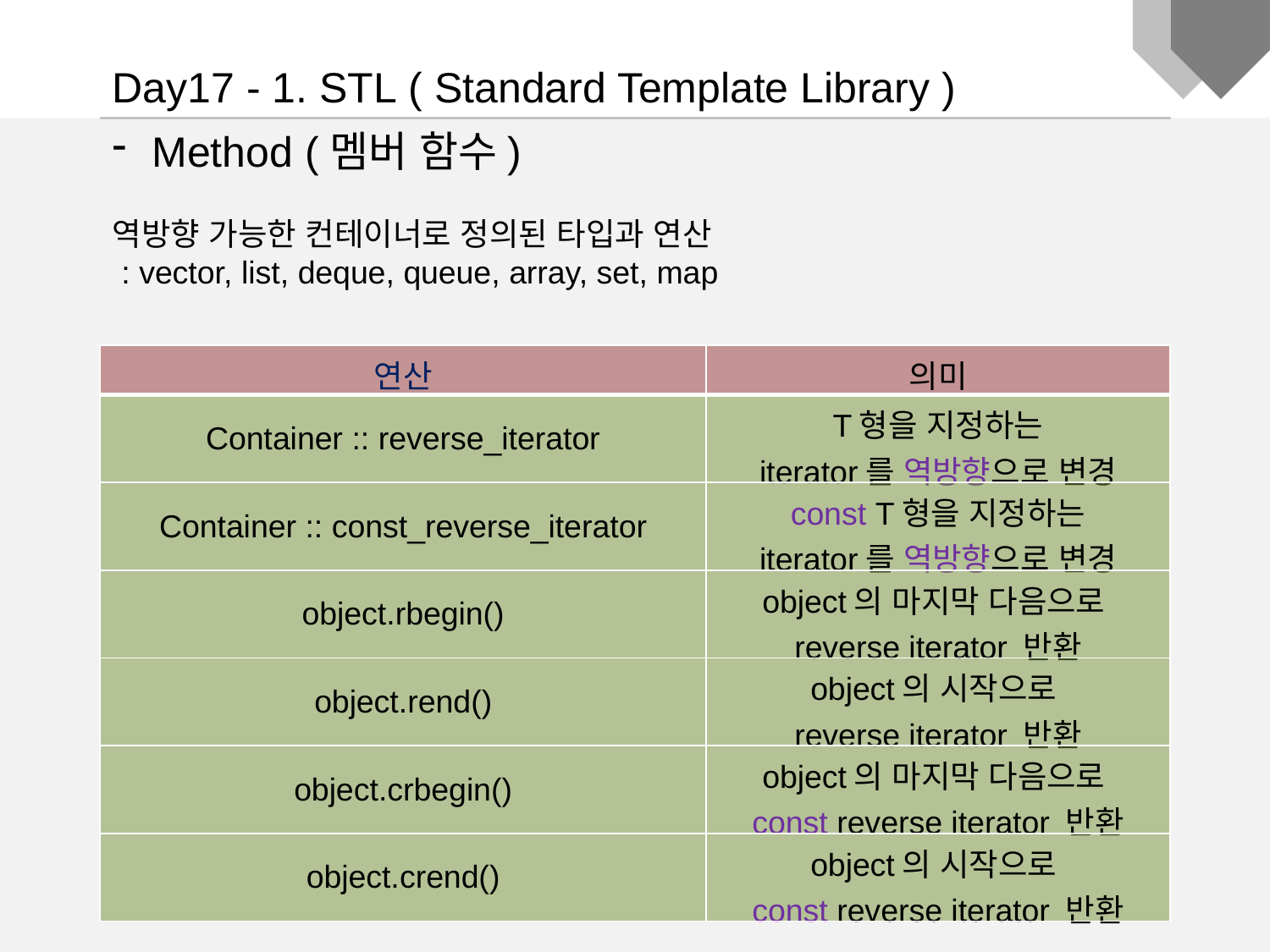

Day17 - 1. STL ( Standard Template Library )
Method (멤버 함수)

역방향 가능한 컨테이너로 정의된 타입과 연산
 : vector, list, deque, queue, array, set, map
| 연산 | 의미 |
| --- | --- |
| Container :: reverse\_iterator | T형을 지정하는 iterator를 역방향으로 변경 |
| Container :: const\_reverse\_iterator | const T형을 지정하는 iterator를 역방향으로 변경 |
| object.rbegin() | object의 마지막 다음으로 reverse iterator 반환 |
| object.rend() | object의 시작으로 reverse iterator 반환 |
| object.crbegin() | object의 마지막 다음으로 const reverse iterator 반환 |
| object.crend() | object의 시작으로 const reverse iterator 반환 |